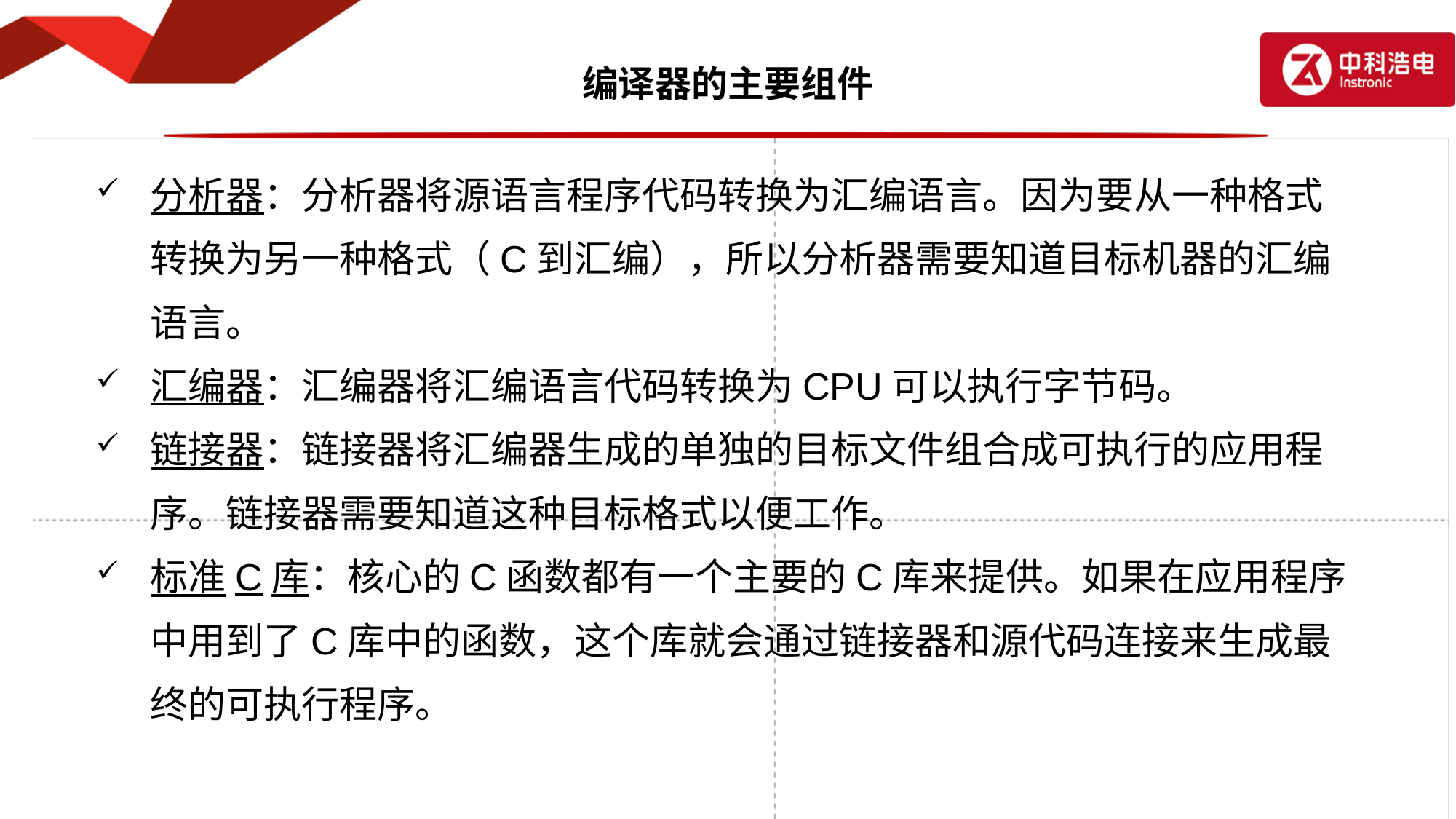

# 编译器的主要组件
分析器：分析器将源语言程序代码转换为汇编语言。因为要从一种格式转换为另一种格式（C到汇编），所以分析器需要知道目标机器的汇编语言。
汇编器：汇编器将汇编语言代码转换为CPU可以执行字节码。
链接器：链接器将汇编器生成的单独的目标文件组合成可执行的应用程序。链接器需要知道这种目标格式以便工作。
标准C库：核心的C函数都有一个主要的C库来提供。如果在应用程序中用到了C库中的函数，这个库就会通过链接器和源代码连接来生成最终的可执行程序。